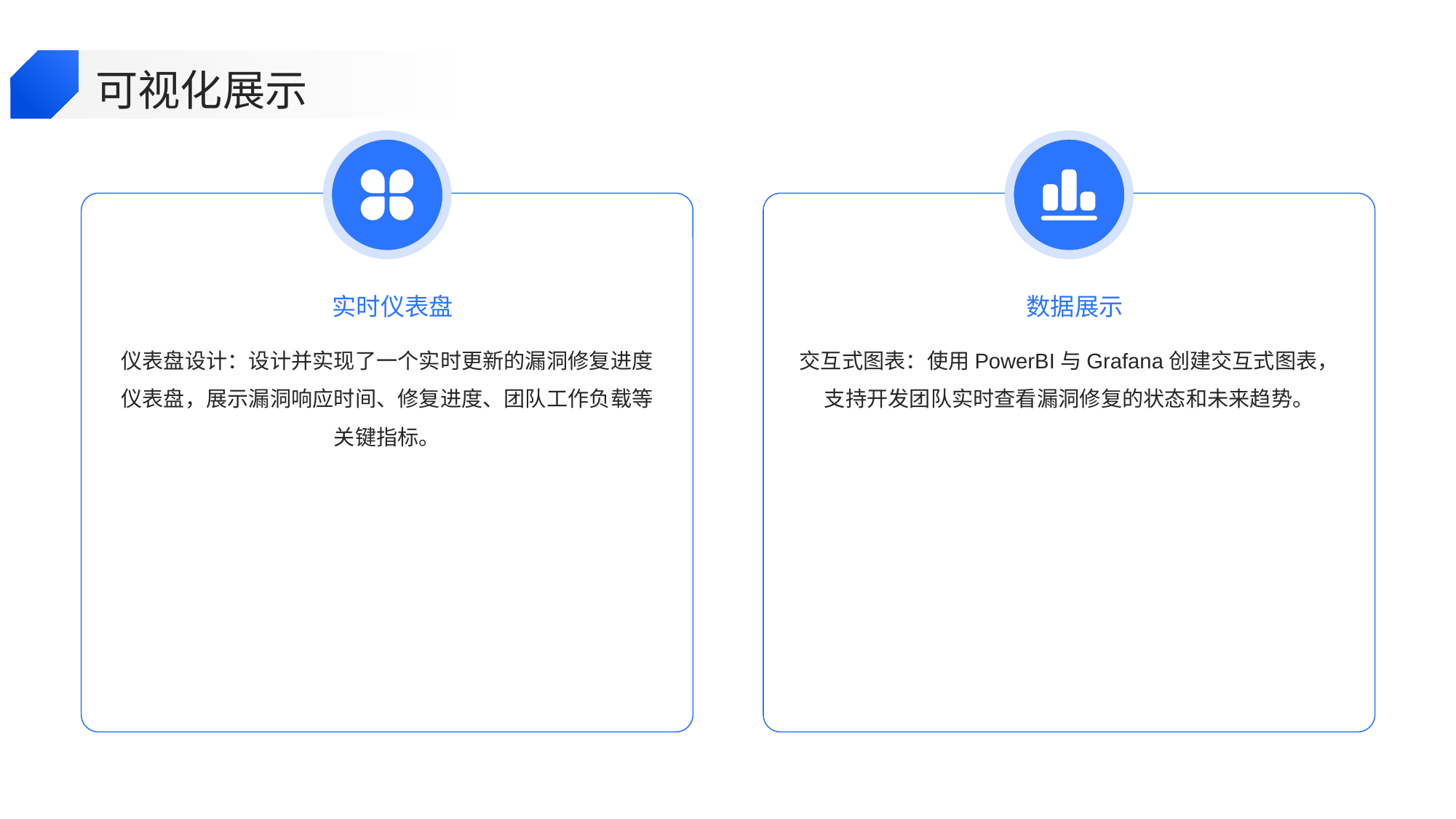

可视化展示

 实时仪表盘
 数据展示
仪表盘设计：设计并实现了一个实时更新的漏洞修复进度仪表盘，展示漏洞响应时间、修复进度、团队工作负载等关键指标。
交互式图表：使用PowerBI与Grafana创建交互式图表，支持开发团队实时查看漏洞修复的状态和未来趋势。